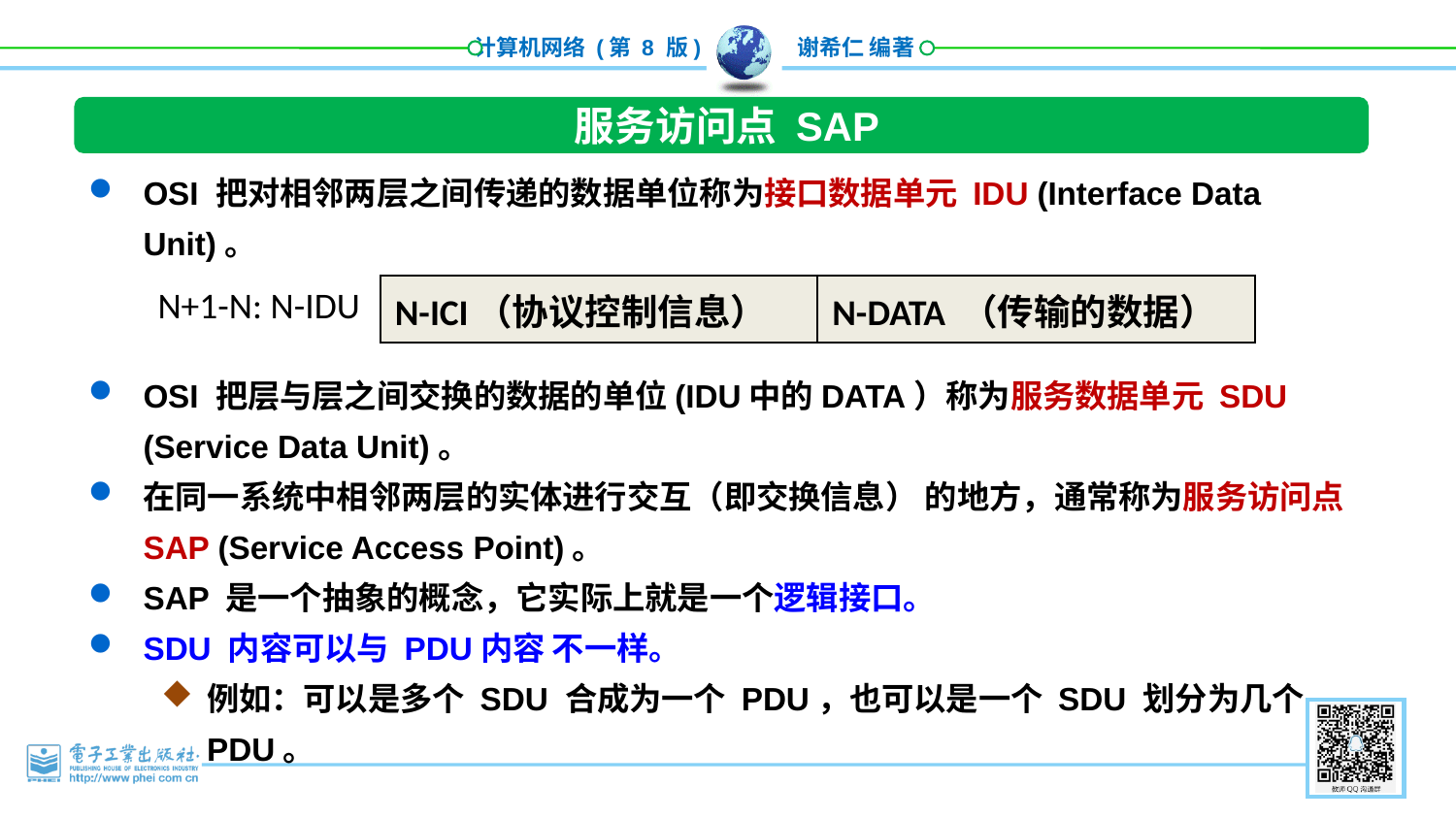

服务访问点 SAP
OSI 把对相邻两层之间传递的数据单位称为接口数据单元 IDU (Interface Data Unit)。

OSI 把层与层之间交换的数据的单位(IDU中的DATA）称为服务数据单元 SDU (Service Data Unit)。
在同一系统中相邻两层的实体进行交互（即交换信息） 的地方，通常称为服务访问点 SAP (Service Access Point)。
SAP 是一个抽象的概念，它实际上就是一个逻辑接口。
SDU 内容可以与 PDU内容 不一样。
例如：可以是多个 SDU 合成为一个 PDU，也可以是一个 SDU 划分为几个 PDU。

N+1-N: N-IDU
| N-ICI（协议控制信息） | N-DATA （传输的数据） |
| --- | --- |